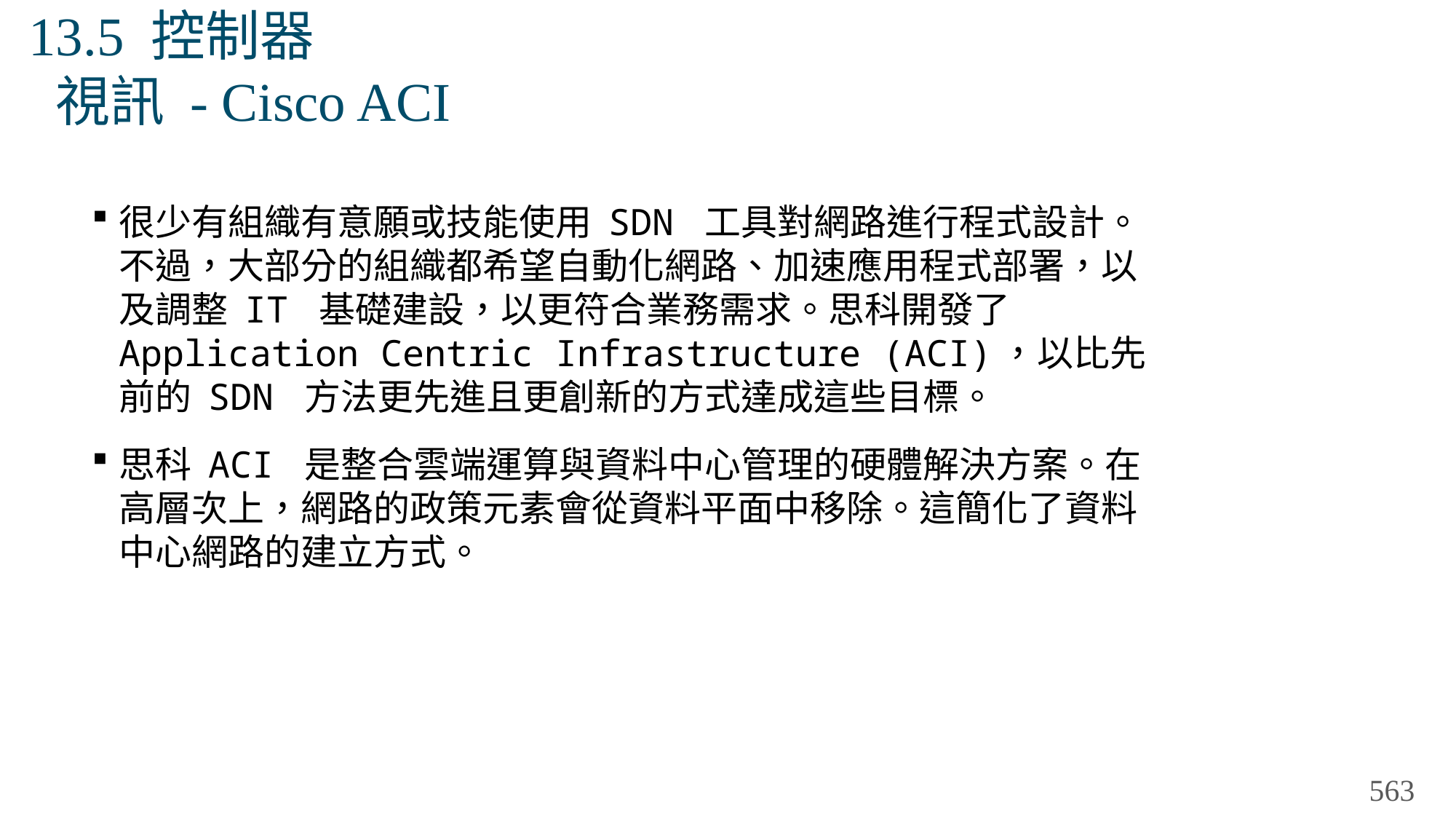

# 13.5 控制器 視訊 - Cisco ACI
很少有組織有意願或技能使用 SDN 工具對網路進行程式設計。不過，大部分的組織都希望自動化網路、加速應用程式部署，以及調整 IT 基礎建設，以更符合業務需求。思科開發了 Application Centric Infrastructure (ACI)，以比先前的 SDN 方法更先進且更創新的方式達成這些目標。
思科 ACI 是整合雲端運算與資料中心管理的硬體解決方案。在高層次上，網路的政策元素會從資料平面中移除。這簡化了資料中心網路的建立方式。
563